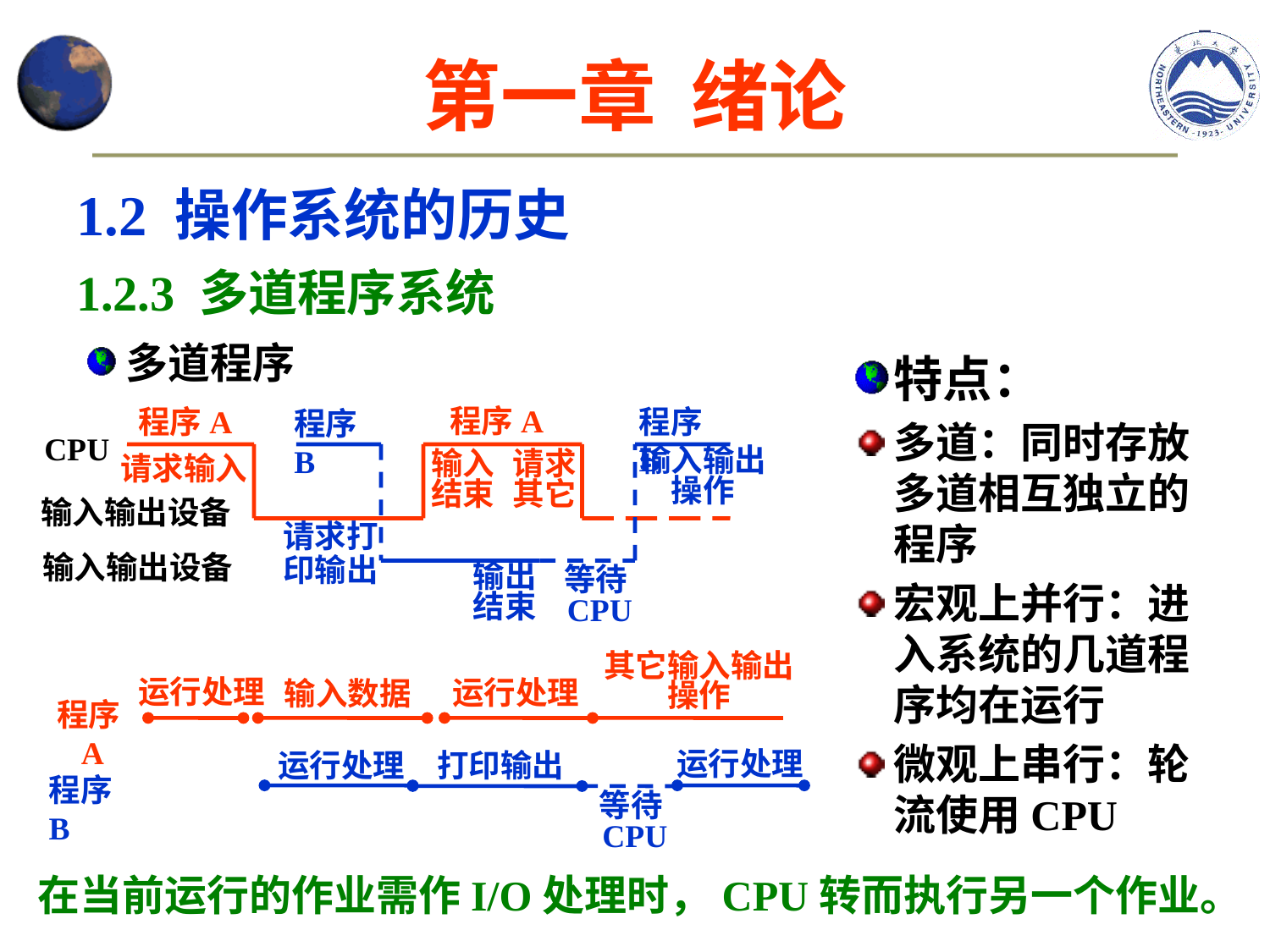

# 第一章  绪论
1.2 操作系统的历史
1.2.3 多道程序系统

多道程序
特点：
多道：同时存放多道相互独立的程序
宏观上并行：进入系统的几道程序均在运行
微观上串行：轮流使用CPU
程序A
程序B
程序A
程序B
CPU
输入输出操作
请求输入

输入结束

请求其它

输入输出设备
请求打印输出

输入输出设备
输出结束

等待CPU
其它输入输出操作
运行处理
运行处理
输入数据
程序A

运行处理
运行处理
打印输出
程序B

等待CPU
在当前运行的作业需作I/O处理时，CPU转而执行另一个作业。